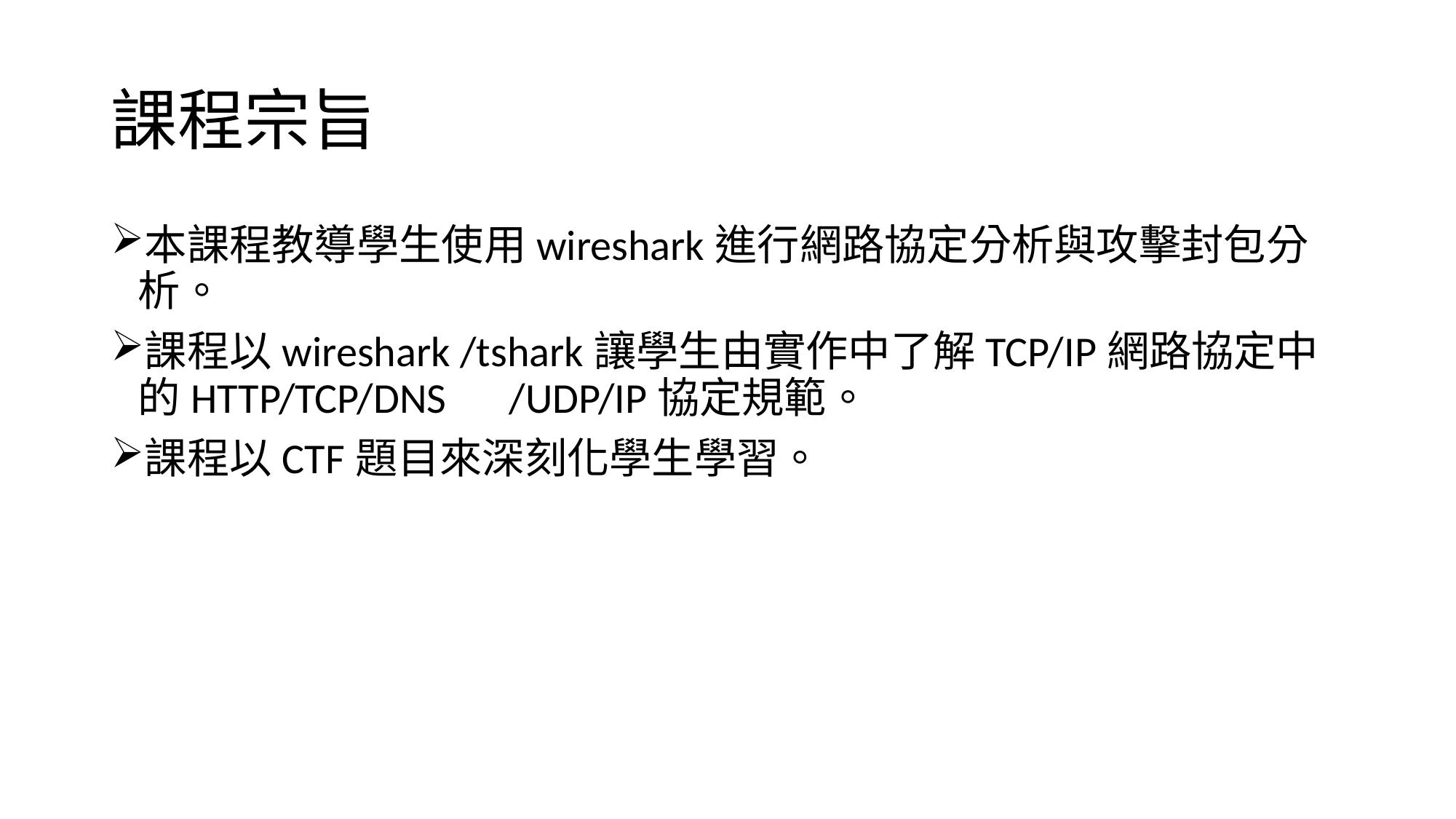

# 課程宗旨
本課程教導學生使用wireshark進行網路協定分析與攻擊封包分析。
課程以wireshark /tshark讓學生由實作中了解TCP/IP網路協定中的HTTP/TCP/DNS　/UDP/IP協定規範。
課程以CTF題目來深刻化學生學習。